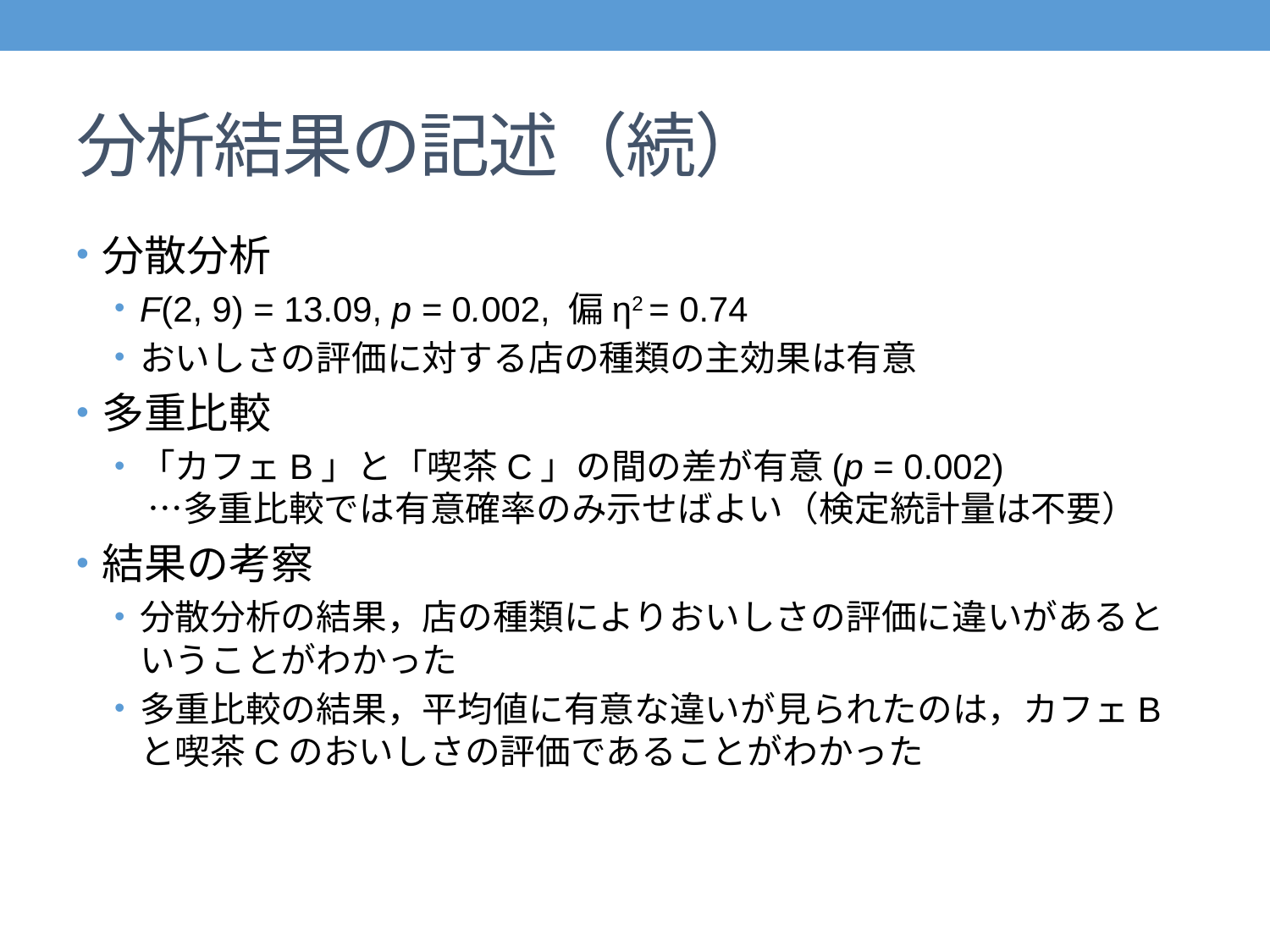

# 分析結果の記述（続）
分散分析
F(2, 9) = 13.09, p = 0.002, 偏η2 = 0.74
おいしさの評価に対する店の種類の主効果は有意
多重比較
「カフェB」と「喫茶C」の間の差が有意(p = 0.002)　
 …多重比較では有意確率のみ示せばよい（検定統計量は不要）
結果の考察
分散分析の結果，店の種類によりおいしさの評価に違いがあるということがわかった
多重比較の結果，平均値に有意な違いが見られたのは，カフェBと喫茶Cのおいしさの評価であることがわかった